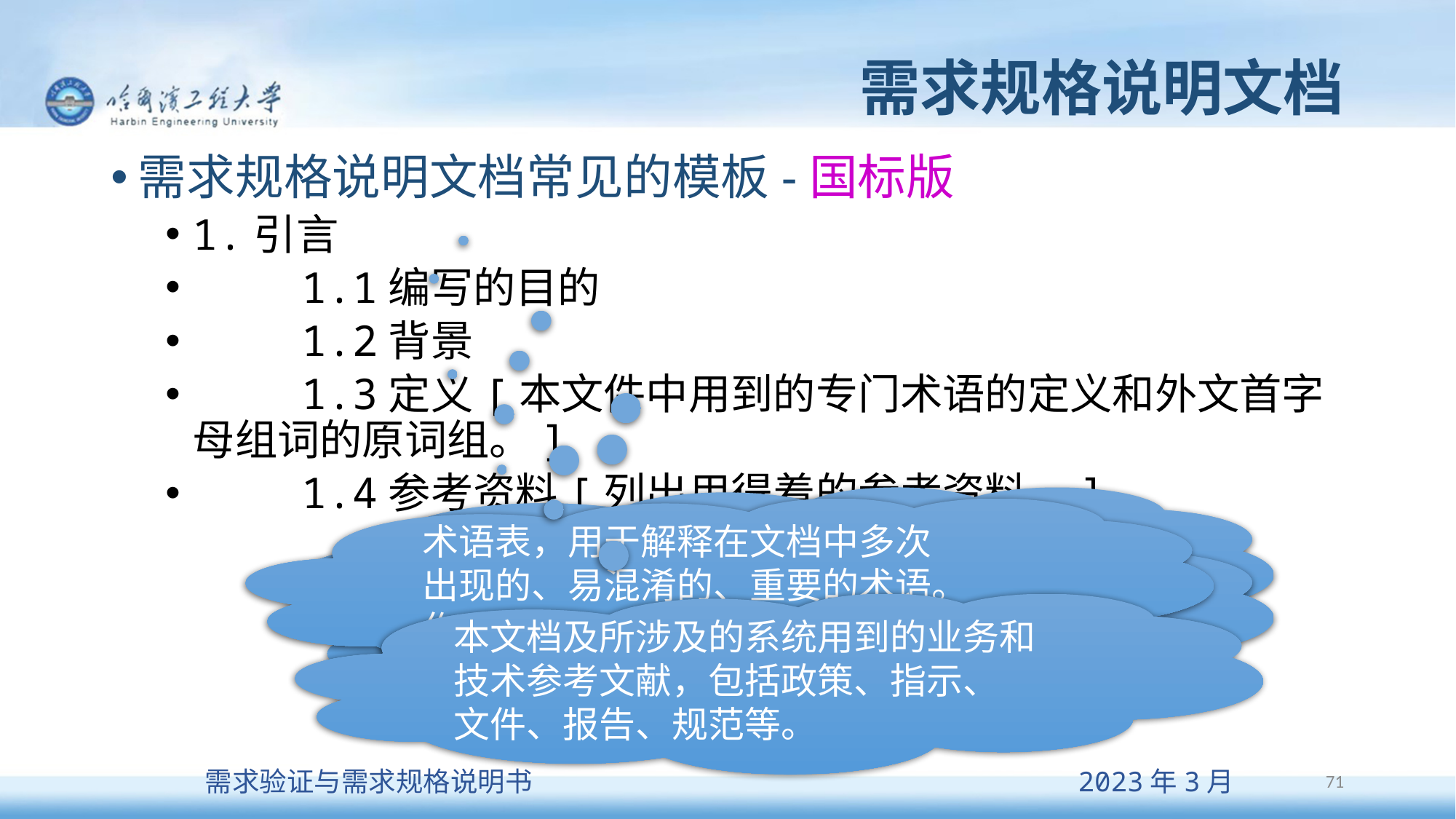

# 需求规格说明文档
需求规格说明文档常见的模板-国标版
1.引言
	1.1编写的目的
	1.2背景
	1.3定义[本文件中用到的专门术语的定义和外文首字母组词的原词组。]
	1.4参考资料[列出用得着的参考资料。]
指出本文档所针对的读者对象，以及每类读者对象应该重点关注的内容。
术语表，用于解释在文档中多次
出现的、易混淆的、重要的术语。
作用相当于术语（定义）索引。
指出本文档所涉及的系统的构建的原
因、环境。
本文档及所涉及的系统用到的业务和
技术参考文献，包括政策、指示、
文件、报告、规范等。
71